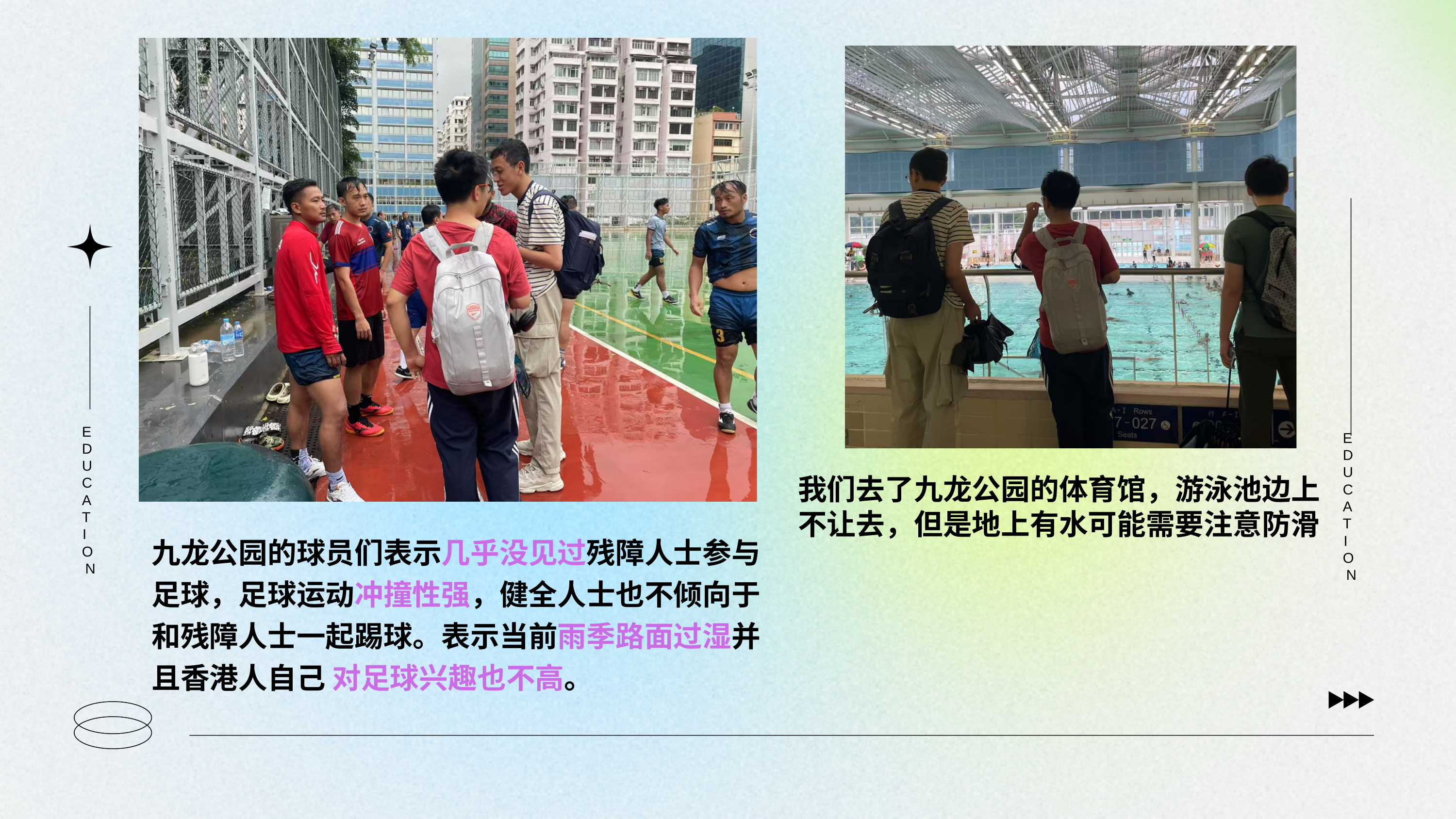

EDUCATION
EDUCATION
我们去了九龙公园的体育馆，游泳池边上不让去，但是地上有水可能需要注意防滑
九龙公园的球员们表示几乎没见过残障人士参与足球，足球运动冲撞性强，健全人士也不倾向于和残障人士一起踢球。表示当前雨季路面过湿并且香港人自己 对足球兴趣也不高。